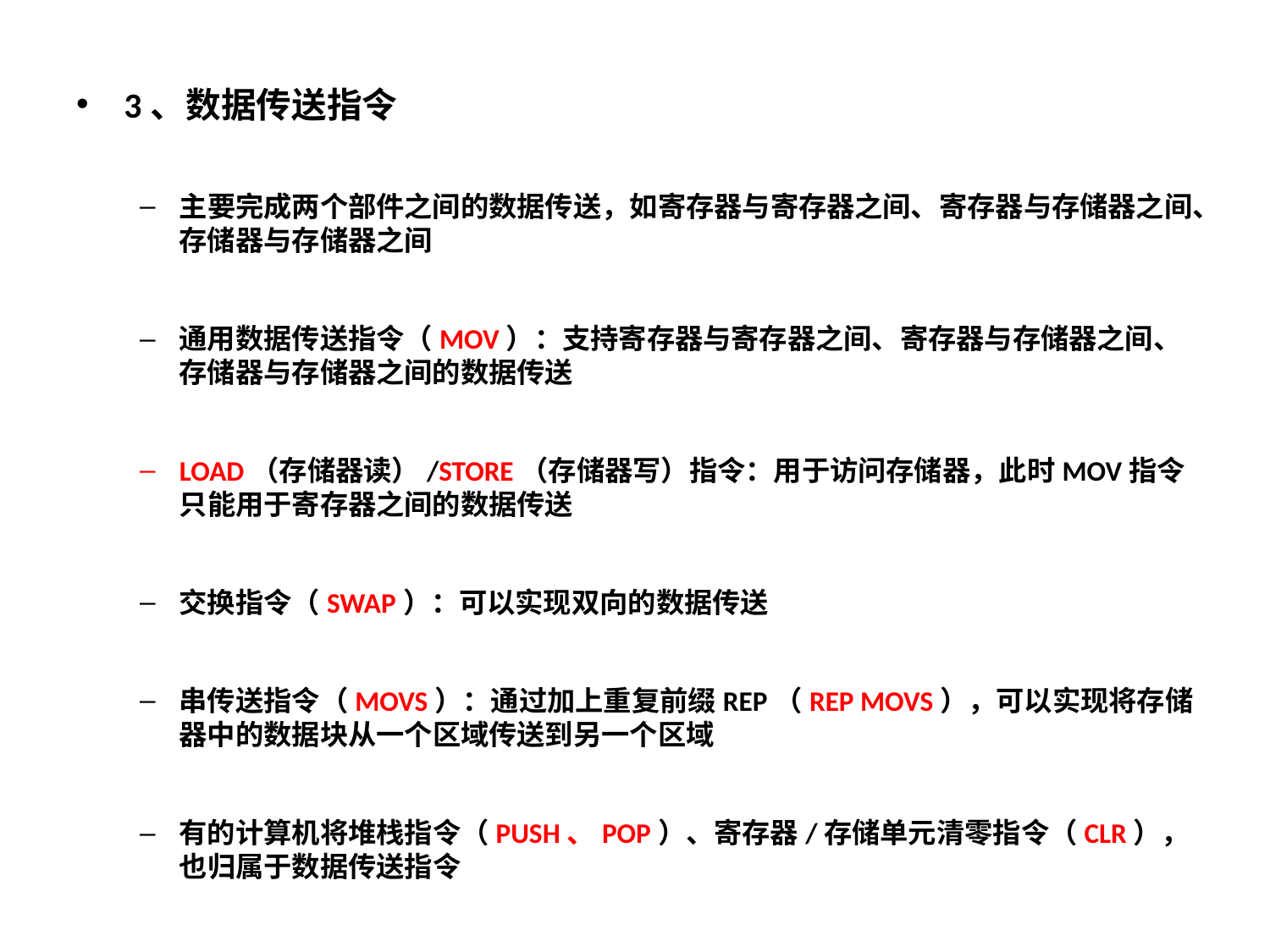

3、数据传送指令

主要完成两个部件之间的数据传送，如寄存器与寄存器之间、寄存器与存储器之间、存储器与存储器之间

通用数据传送指令（MOV）：支持寄存器与寄存器之间、寄存器与存储器之间、存储器与存储器之间的数据传送

LOAD（存储器读）/STORE（存储器写）指令：用于访问存储器，此时MOV指令只能用于寄存器之间的数据传送

交换指令（SWAP）：可以实现双向的数据传送

串传送指令（MOVS）：通过加上重复前缀REP（REP MOVS），可以实现将存储器中的数据块从一个区域传送到另一个区域

有的计算机将堆栈指令（PUSH、POP）、寄存器/存储单元清零指令（CLR），也归属于数据传送指令